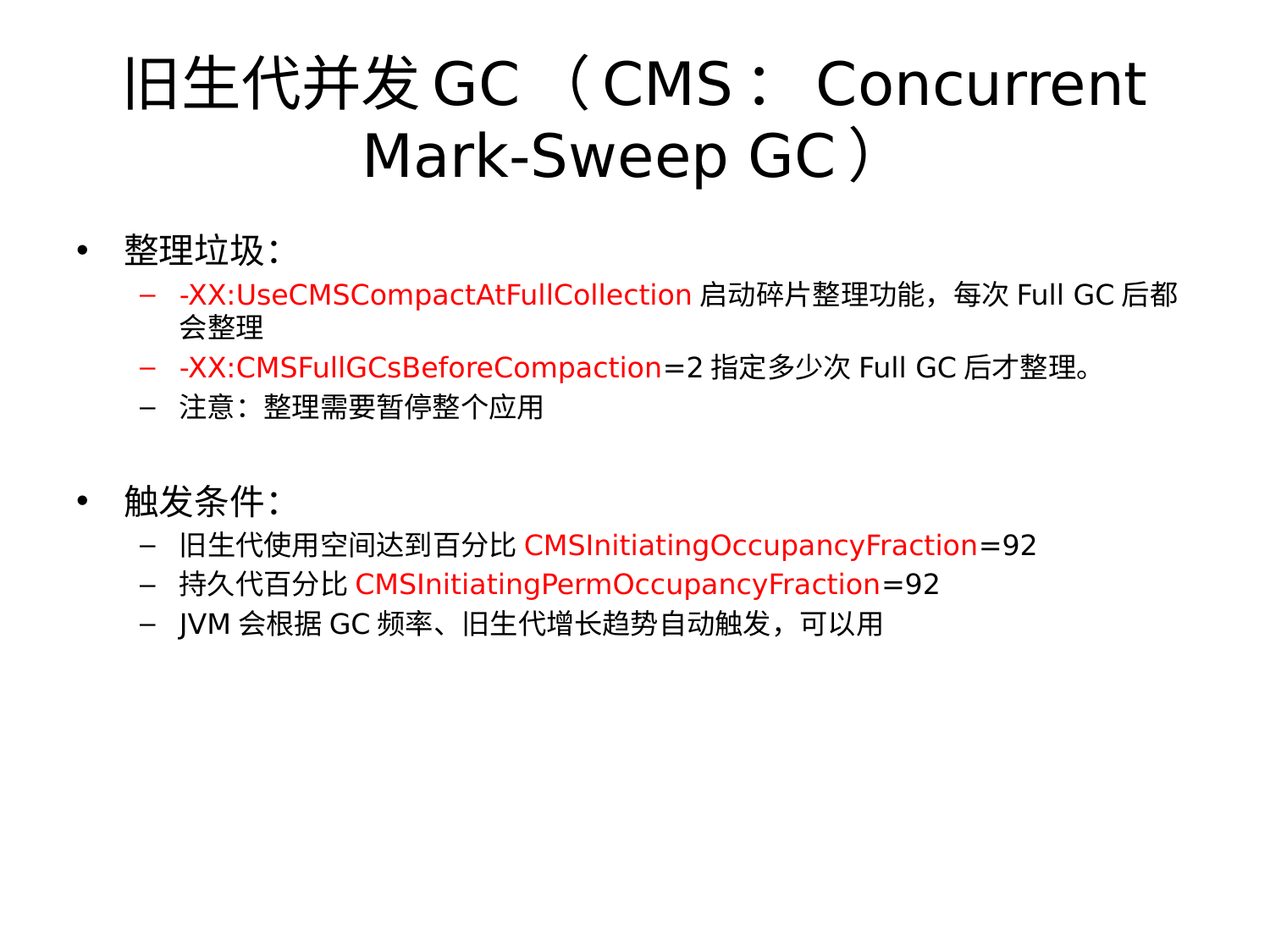

# 旧生代并发GC（CMS：Concurrent Mark-Sweep GC）
整理垃圾：
-XX:UseCMSCompactAtFullCollection启动碎片整理功能，每次Full GC后都会整理
-XX:CMSFullGCsBeforeCompaction=2指定多少次Full GC后才整理。
注意：整理需要暂停整个应用

触发条件：
旧生代使用空间达到百分比CMSInitiatingOccupancyFraction=92
持久代百分比CMSInitiatingPermOccupancyFraction=92
JVM会根据GC频率、旧生代增长趋势自动触发，可以用